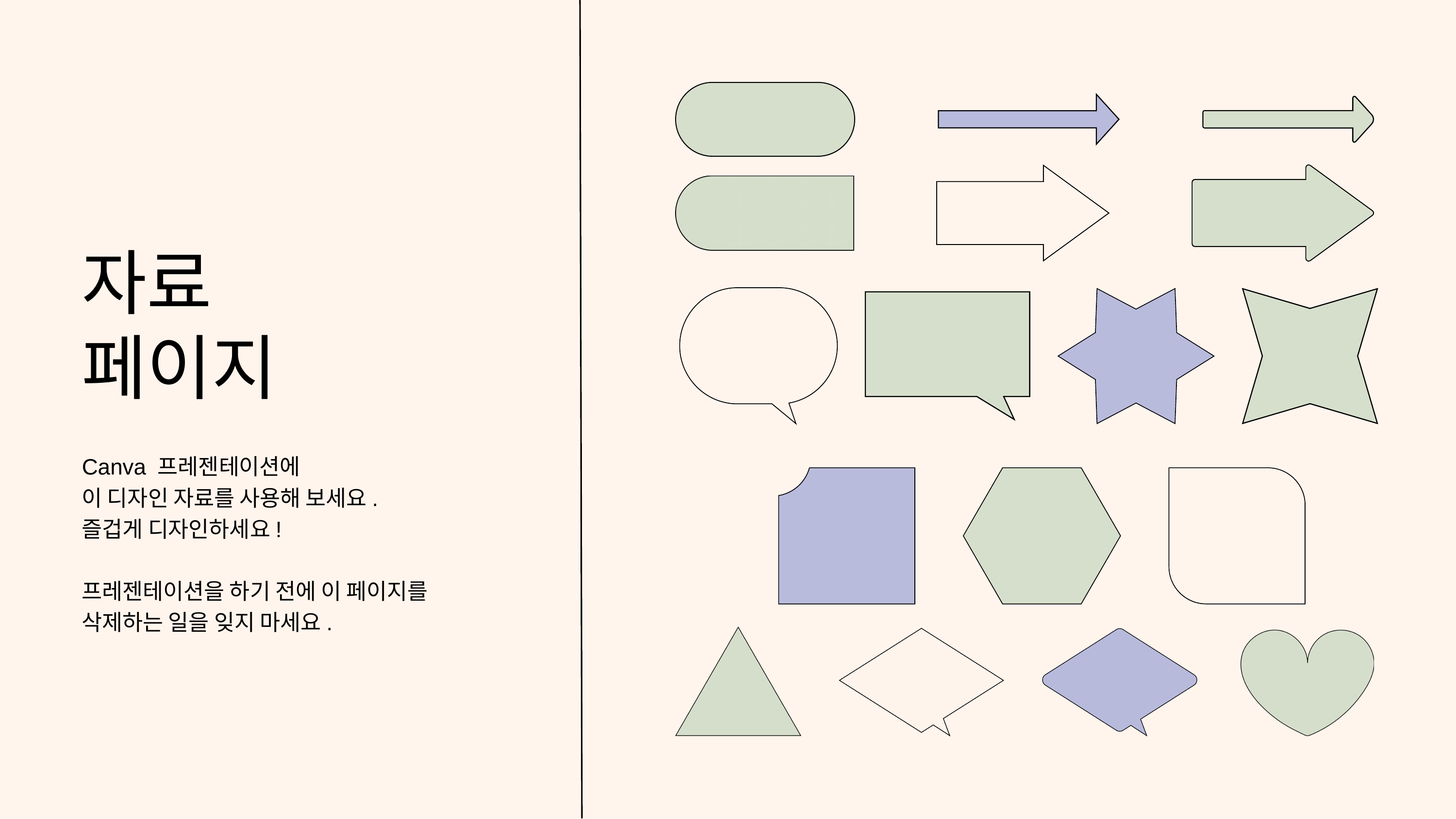

자료
페이지
Canva 프레젠테이션에
이 디자인 자료를 사용해 보세요.
즐겁게 디자인하세요!

프레젠테이션을 하기 전에 이 페이지를
삭제하는 일을 잊지 마세요.